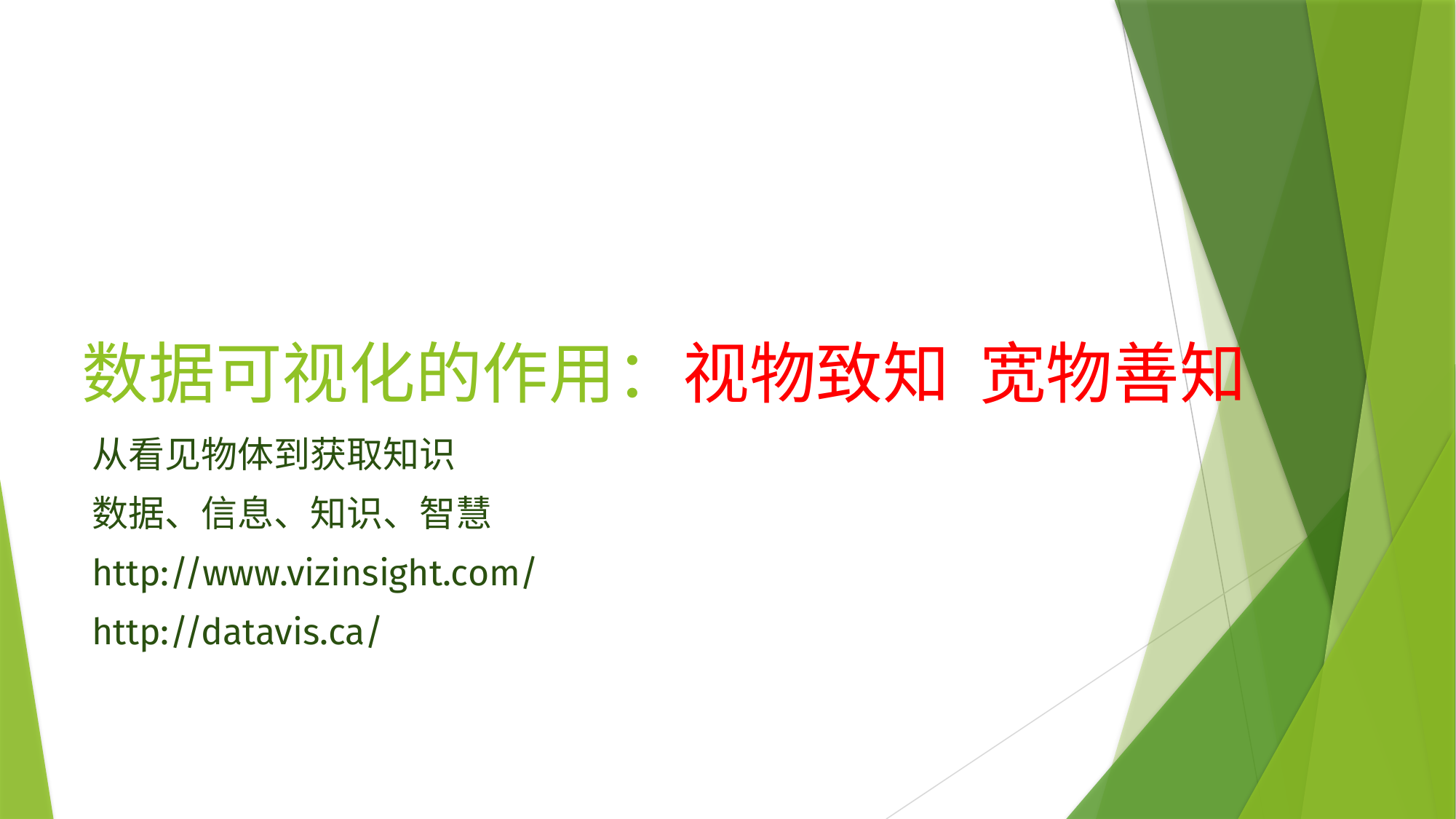

# 数据可视化的作用：视物致知  宽物善知
从看见物体到获取知识
数据、信息、知识、智慧
http://www.vizinsight.com/
http://datavis.ca/